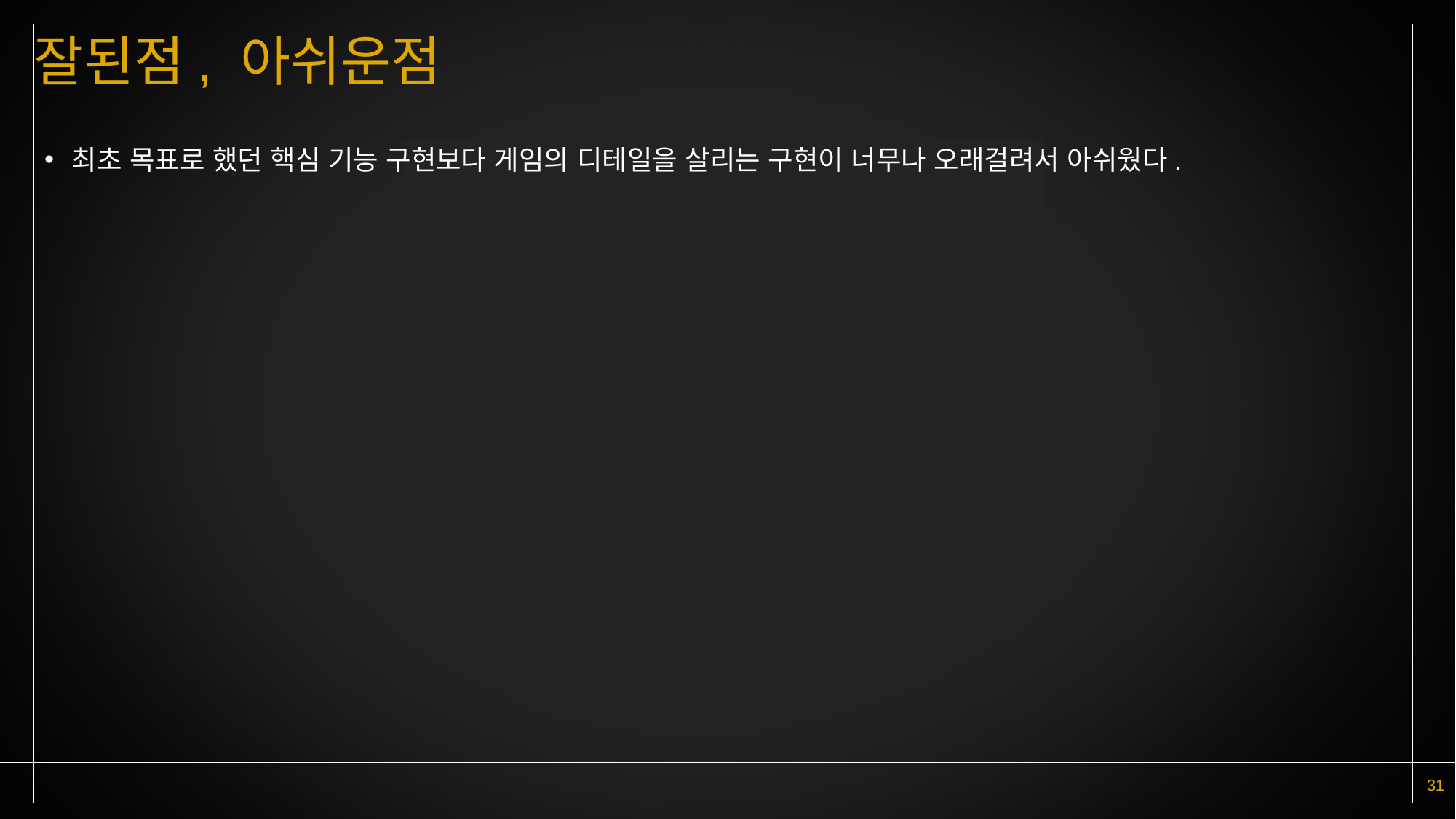

# 잘된점, 아쉬운점
최초 목표로 했던 핵심 기능 구현보다 게임의 디테일을 살리는 구현이 너무나 오래걸려서 아쉬웠다.

31